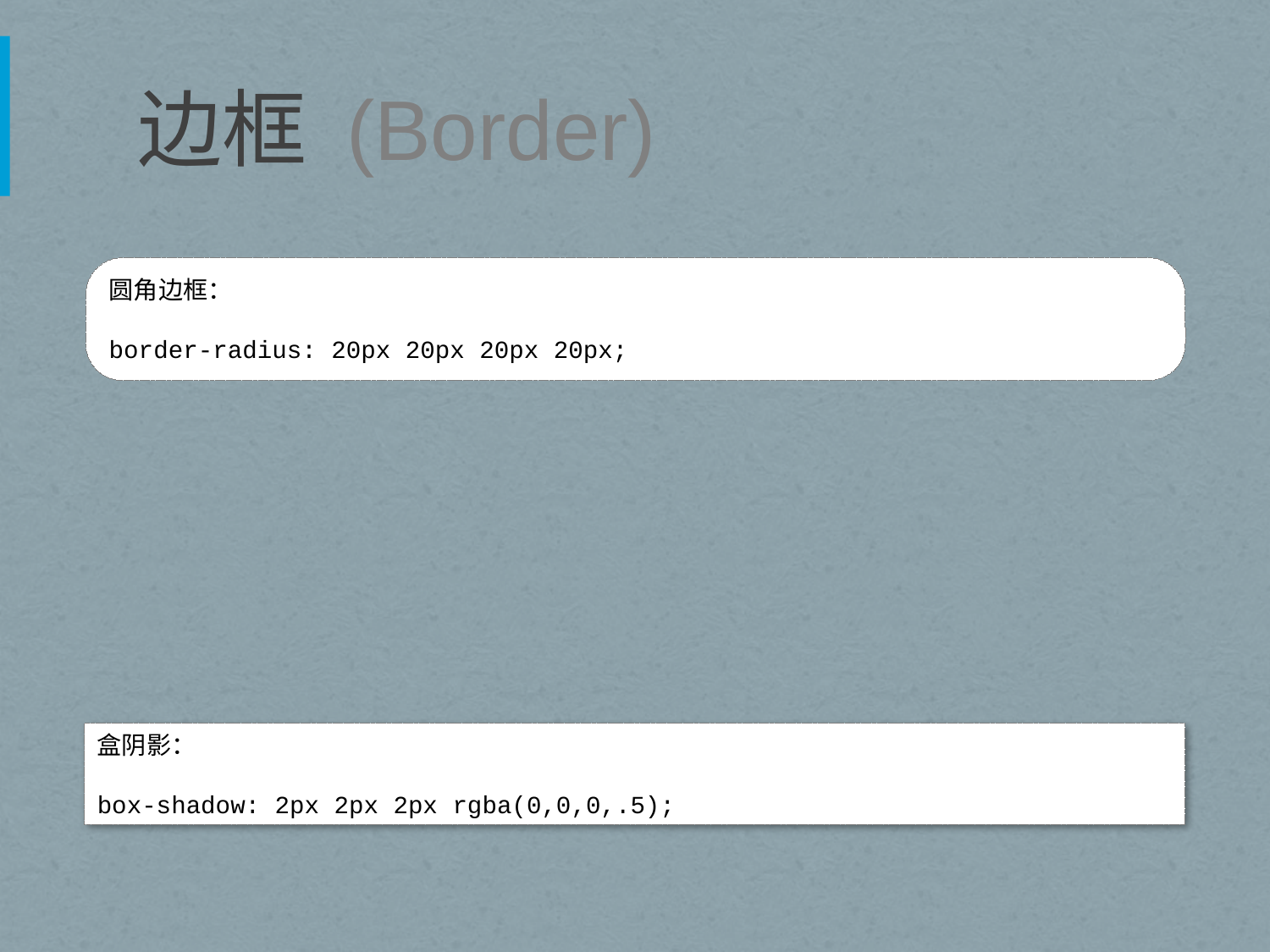

# 边框 (Border)
圆角边框：

border-radius: 20px 20px 20px 20px;
盒阴影：

box-shadow: 2px 2px 2px rgba(0,0,0,.5);